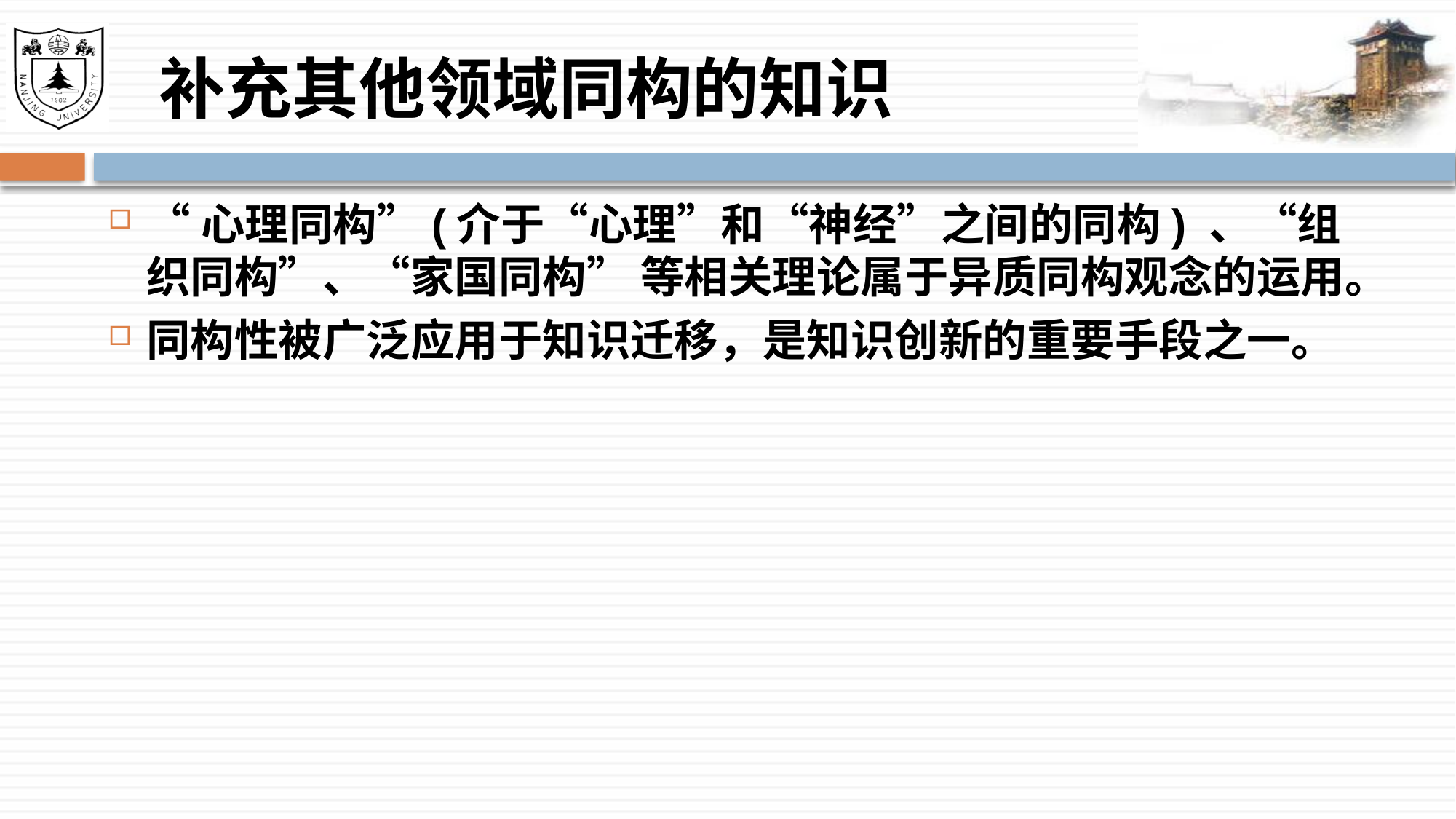

# 补充其他领域同构的知识
“心理同构”(介于“心理”和“神经”之间的同构) 、“组织同构”、“家国同构” 等相关理论属于异质同构观念的运用。
同构性被广泛应用于知识迁移，是知识创新的重要手段之一。